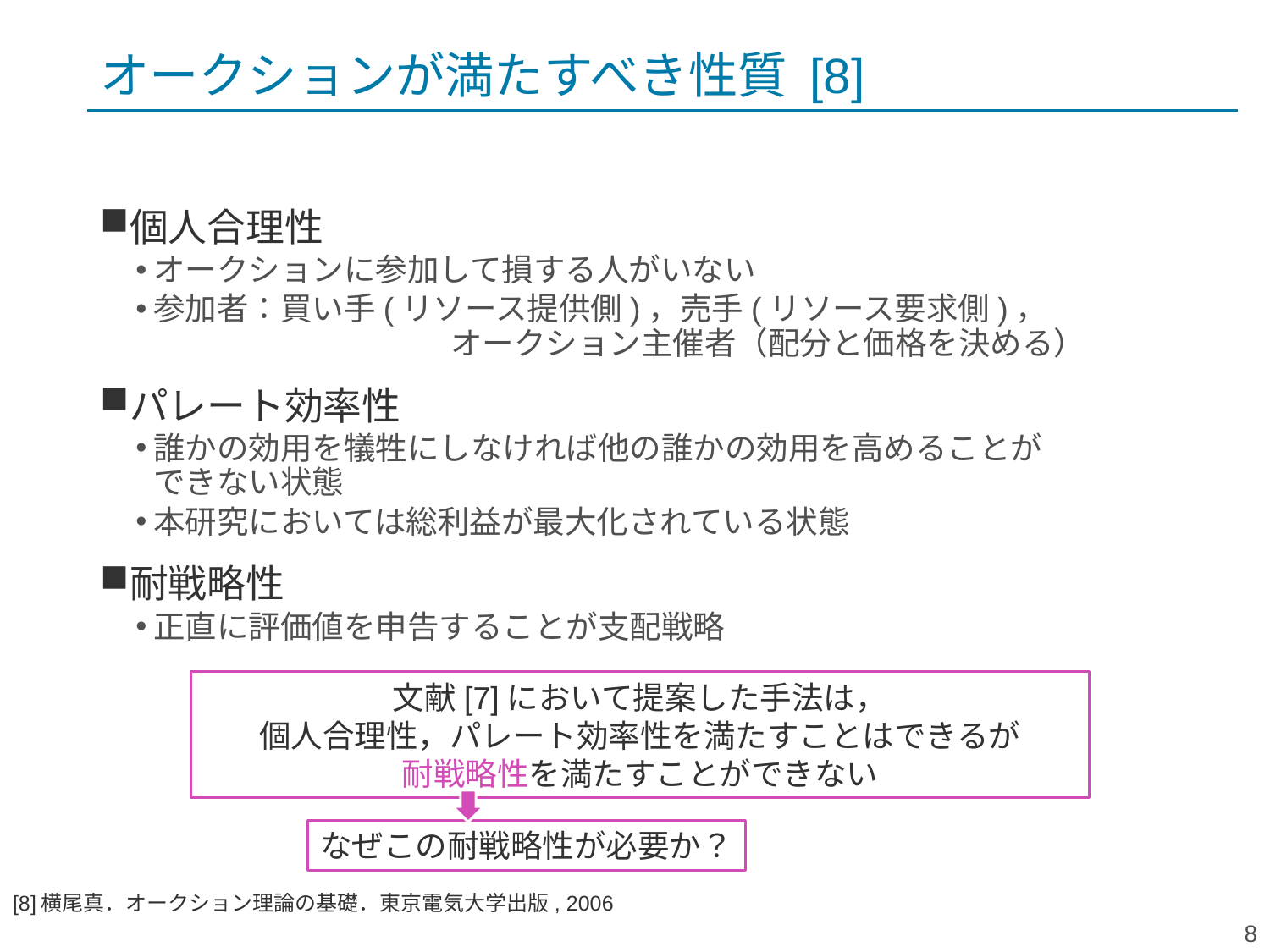

# オークションが満たすべき性質 [8]
個人合理性
オークションに参加して損する人がいない
参加者：買い手(リソース提供側)，売手(リソース要求側)，
		      オークション主催者（配分と価格を決める）
パレート効率性
誰かの効用を犠牲にしなければ他の誰かの効用を高めることが
できない状態
本研究においては総利益が最大化されている状態
耐戦略性
正直に評価値を申告することが支配戦略

文献[7]において提案した手法は，
個人合理性，パレート効率性を満たすことはできるが
耐戦略性を満たすことができない

なぜこの耐戦略性が必要か？
[8]横尾真．オークション理論の基礎．東京電気大学出版, 2006
8